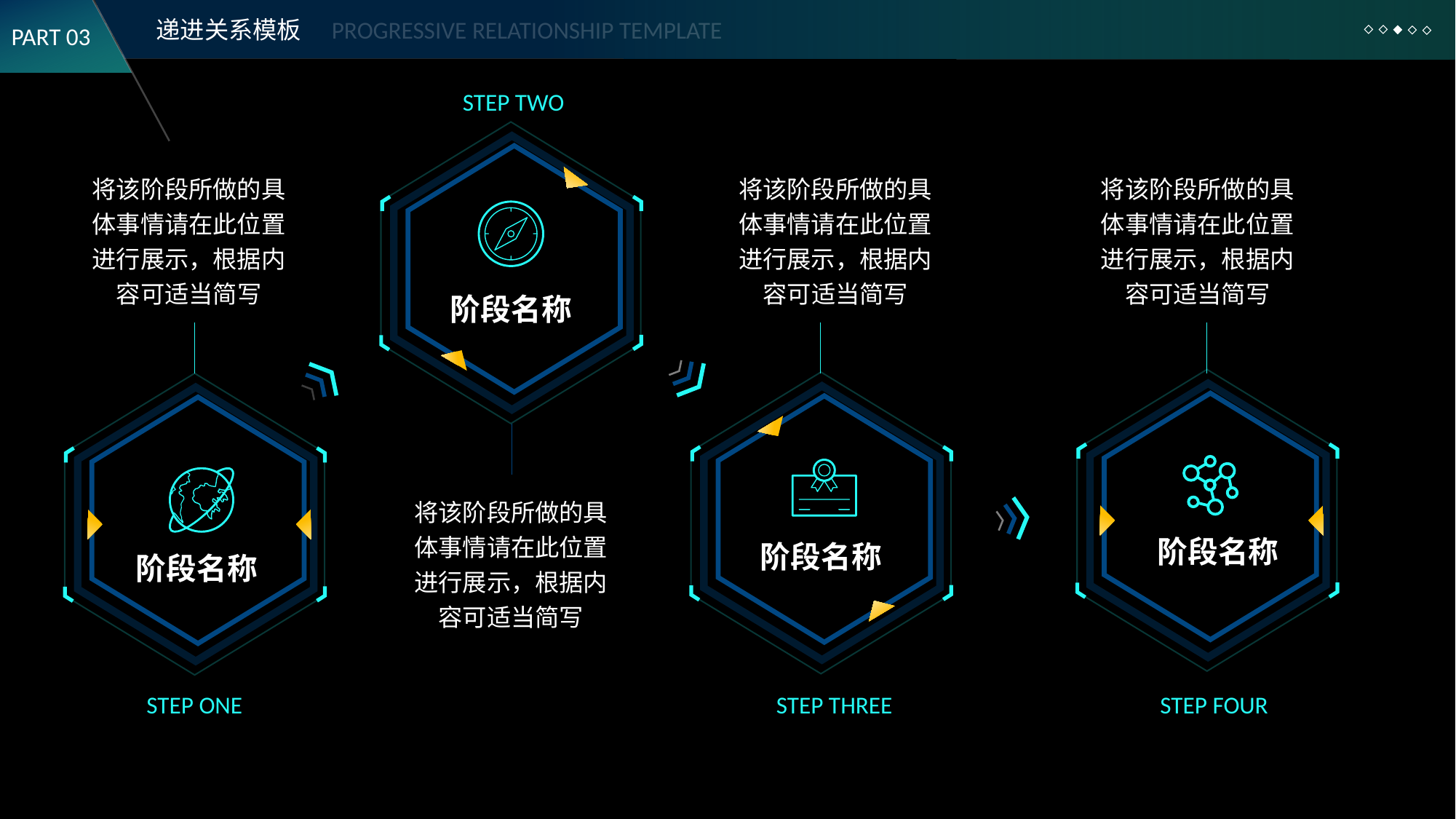

递进关系模板
PROGRESSIVE RELATIONSHIP TEMPLATE
PART 03

STEP TWO

将该阶段所做的具体事情请在此位置进行展示，根据内容可适当简写
将该阶段所做的具体事情请在此位置进行展示，根据内容可适当简写
将该阶段所做的具体事情请在此位置进行展示，根据内容可适当简写

阶段名称

将该阶段所做的具体事情请在此位置进行展示，根据内容可适当简写

阶段名称
阶段名称
阶段名称
STEP ONE
STEP THREE
STEP FOUR